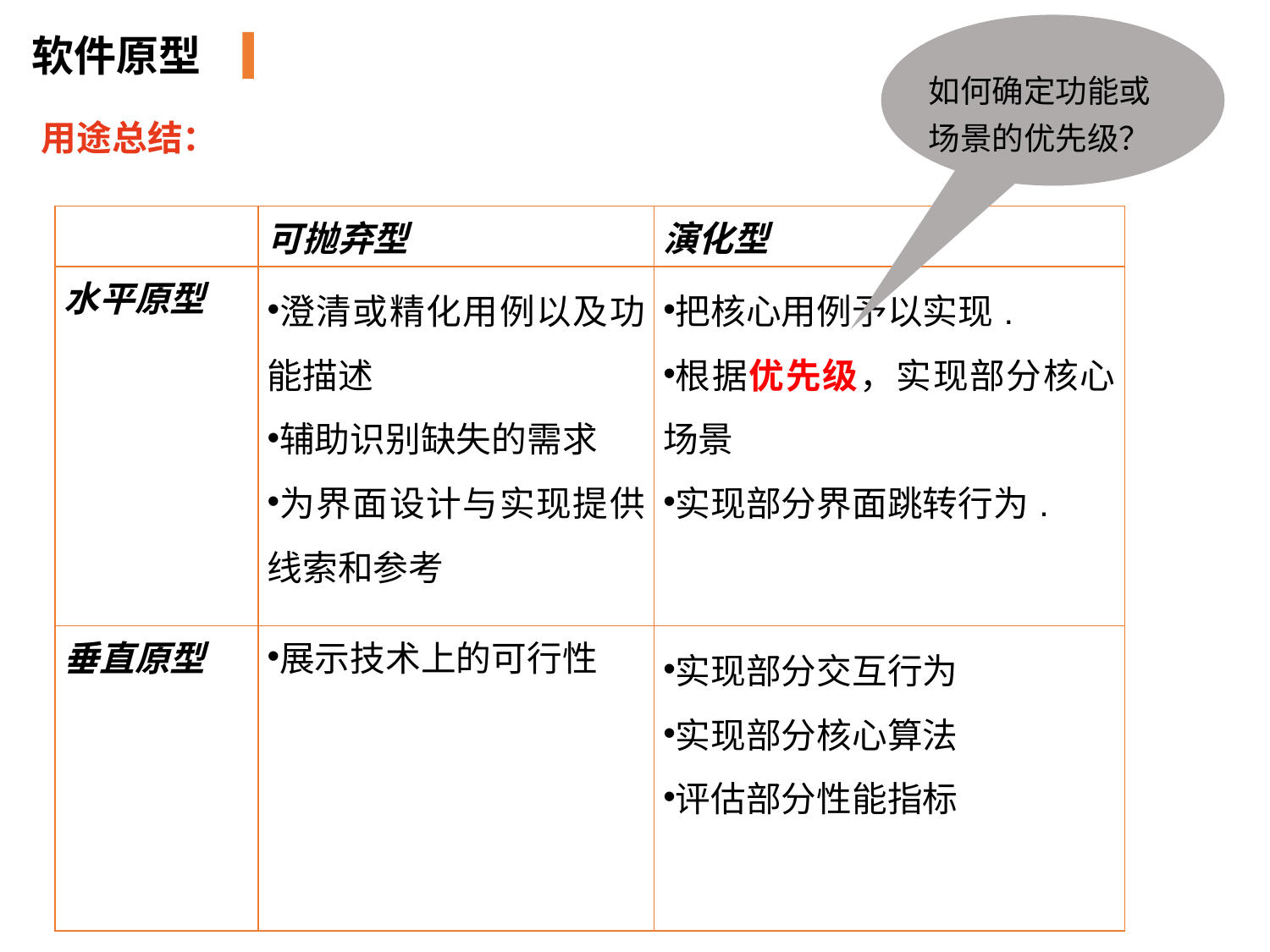

软件原型

如何确定功能或场景的优先级？
用途总结：
|  | 可抛弃型 | 演化型 |
| --- | --- | --- |
| 水平原型 | 澄清或精化用例以及功能描述 辅助识别缺失的需求 为界面设计与实现提供线索和参考 | 把核心用例予以实现. 根据优先级，实现部分核心场景 实现部分界面跳转行为. |
| 垂直原型 | 展示技术上的可行性 | 实现部分交互行为 实现部分核心算法 评估部分性能指标 |